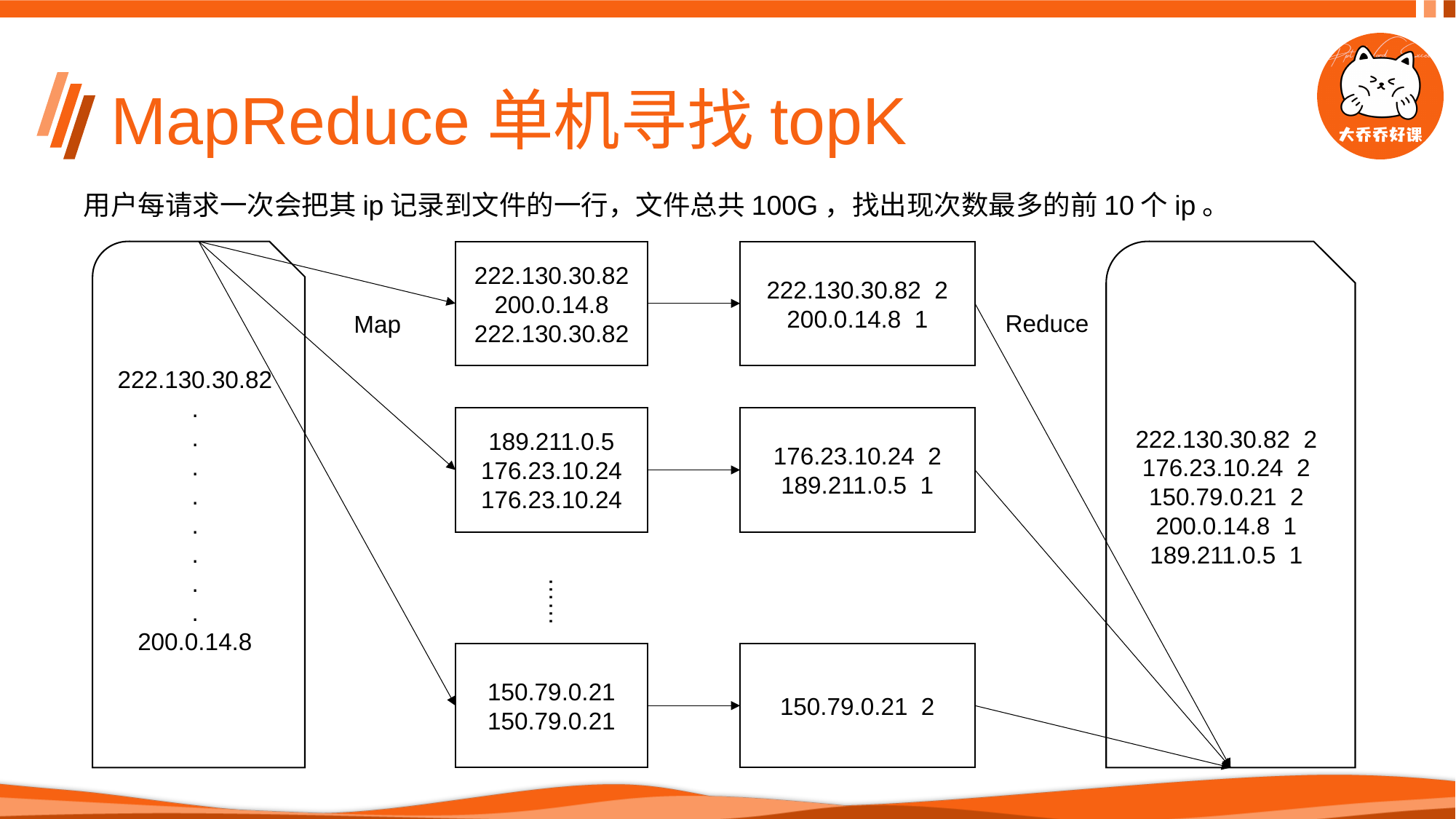

# MapReduce单机寻找topK
用户每请求一次会把其ip记录到文件的一行，文件总共100G，找出现次数最多的前10个ip。
222.130.30.82
.
.
.
.
.
.
.
.
200.0.14.8
222.130.30.82
200.0.14.8
222.130.30.82
222.130.30.82  2
200.0.14.8  1
222.130.30.82  2
176.23.10.24  2
150.79.0.21  2
200.0.14.8  1
189.211.0.5  1

Reduce
Map
189.211.0.5
176.23.10.24
176.23.10.24
176.23.10.24  2
189.211.0.5  1
……
150.79.0.21
150.79.0.21
150.79.0.21  2